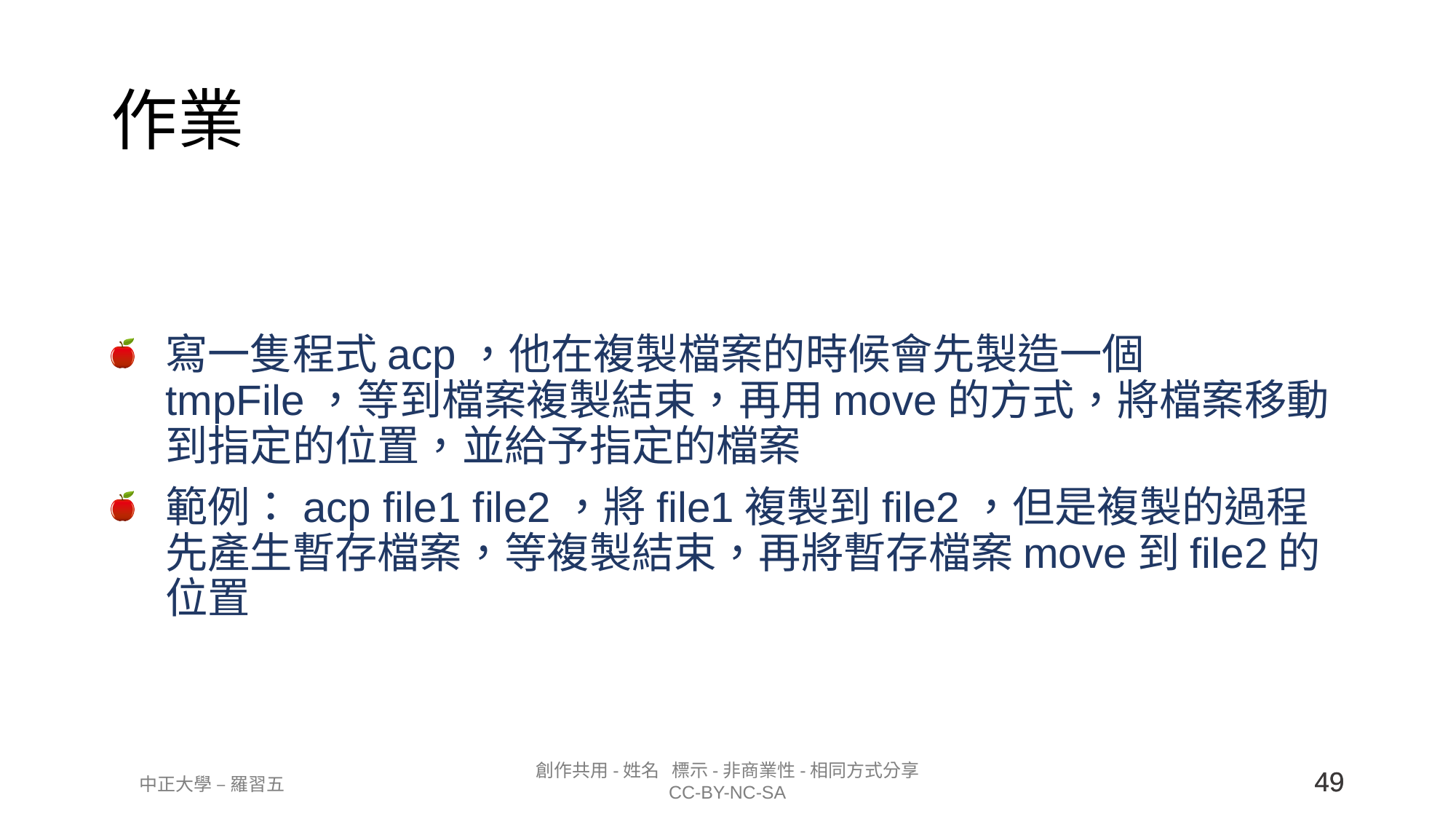

# 作業
寫一隻程式acp，他在複製檔案的時候會先製造一個tmpFile，等到檔案複製結束，再用move的方式，將檔案移動到指定的位置，並給予指定的檔案
範例：acp file1 file2，將file1複製到file2，但是複製的過程先產生暫存檔案，等複製結束，再將暫存檔案move到file2的位置